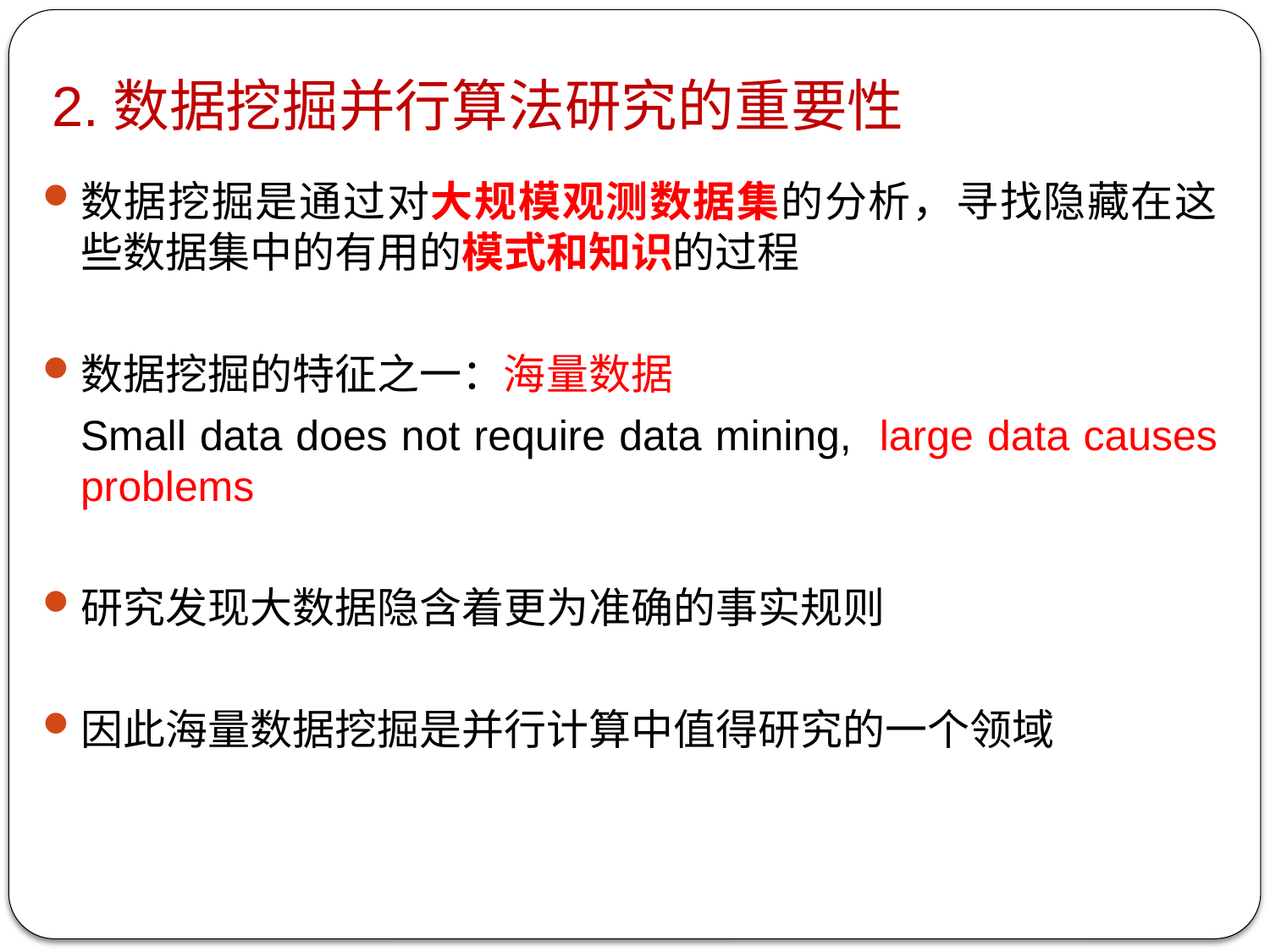

# 2.数据挖掘并行算法研究的重要性
数据挖掘是通过对大规模观测数据集的分析，寻找隐藏在这些数据集中的有用的模式和知识的过程

数据挖掘的特征之一：海量数据
	Small data does not require data mining,  large data causes problems

研究发现大数据隐含着更为准确的事实规则

因此海量数据挖掘是并行计算中值得研究的一个领域